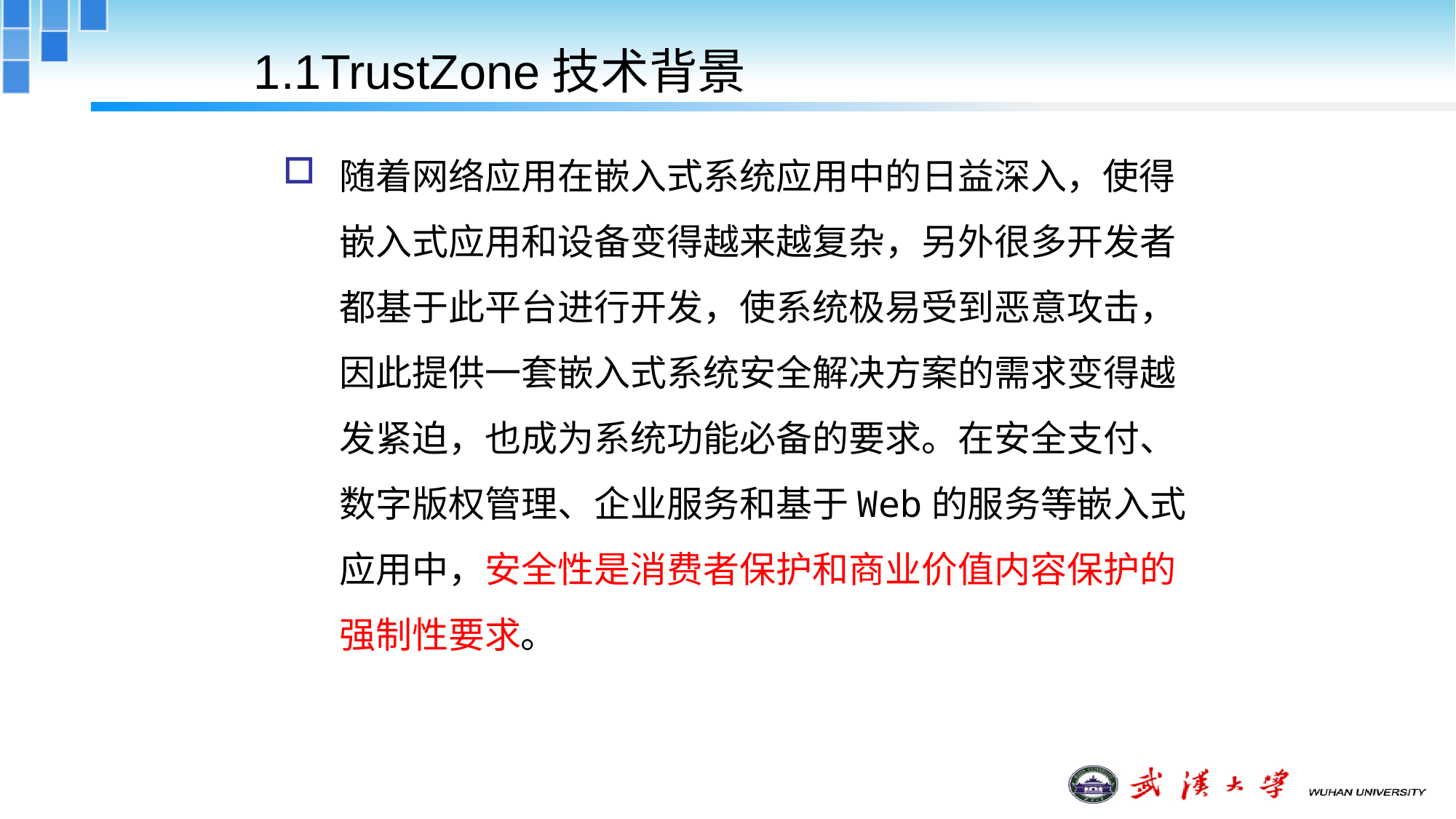

1.1TrustZone技术背景
随着网络应用在嵌入式系统应用中的日益深入，使得嵌入式应用和设备变得越来越复杂，另外很多开发者都基于此平台进行开发，使系统极易受到恶意攻击，因此提供一套嵌入式系统安全解决方案的需求变得越发紧迫，也成为系统功能必备的要求。在安全支付、数字版权管理、企业服务和基于Web的服务等嵌入式应用中，安全性是消费者保护和商业价值内容保护的强制性要求。